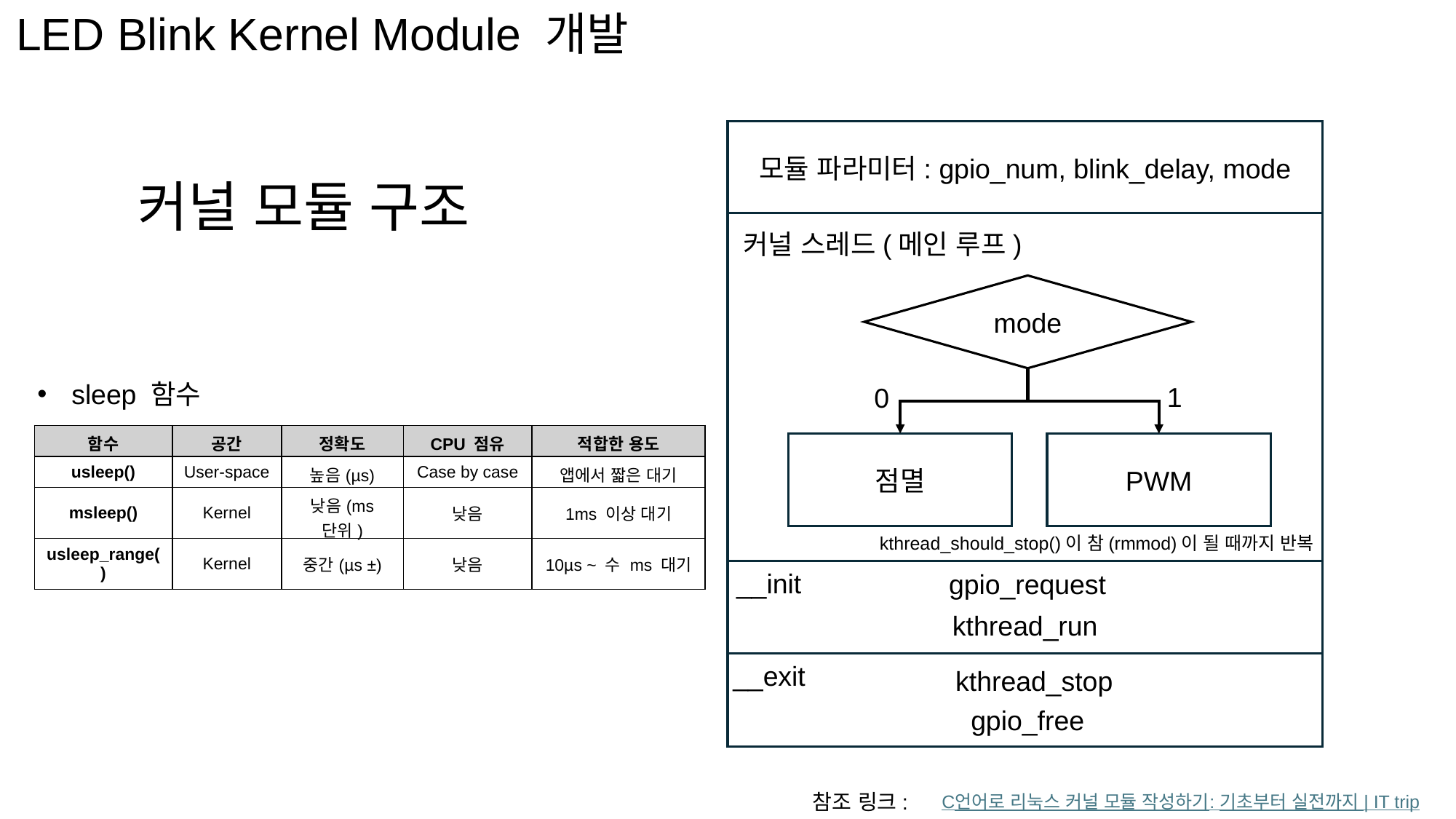

LED Blink Kernel Module 개발
모듈 파라미터: gpio_num, blink_delay, mode
커널 모듈 구조

커널 스레드(메인 루프)
mode
sleep 함수
1
0
| 함수 | 공간 | 정확도 | CPU 점유 | 적합한 용도 |
| --- | --- | --- | --- | --- |
| usleep() | User-space | 높음(µs) | Case by case | 앱에서 짧은 대기 |
| msleep() | Kernel | 낮음(ms 단위) | 낮음 | 1ms 이상 대기 |
| usleep\_range() | Kernel | 중간(µs ±) | 낮음 | 10µs ~ 수 ms 대기 |
PWM
점멸
kthread_should_stop()이 참(rmmod)이 될 때까지 반복
__init

gpio_request
kthread_run
__exit

kthread_stop
gpio_free
참조 링크:
C언어로 리눅스 커널 모듈 작성하기: 기초부터 실전까지 | IT trip